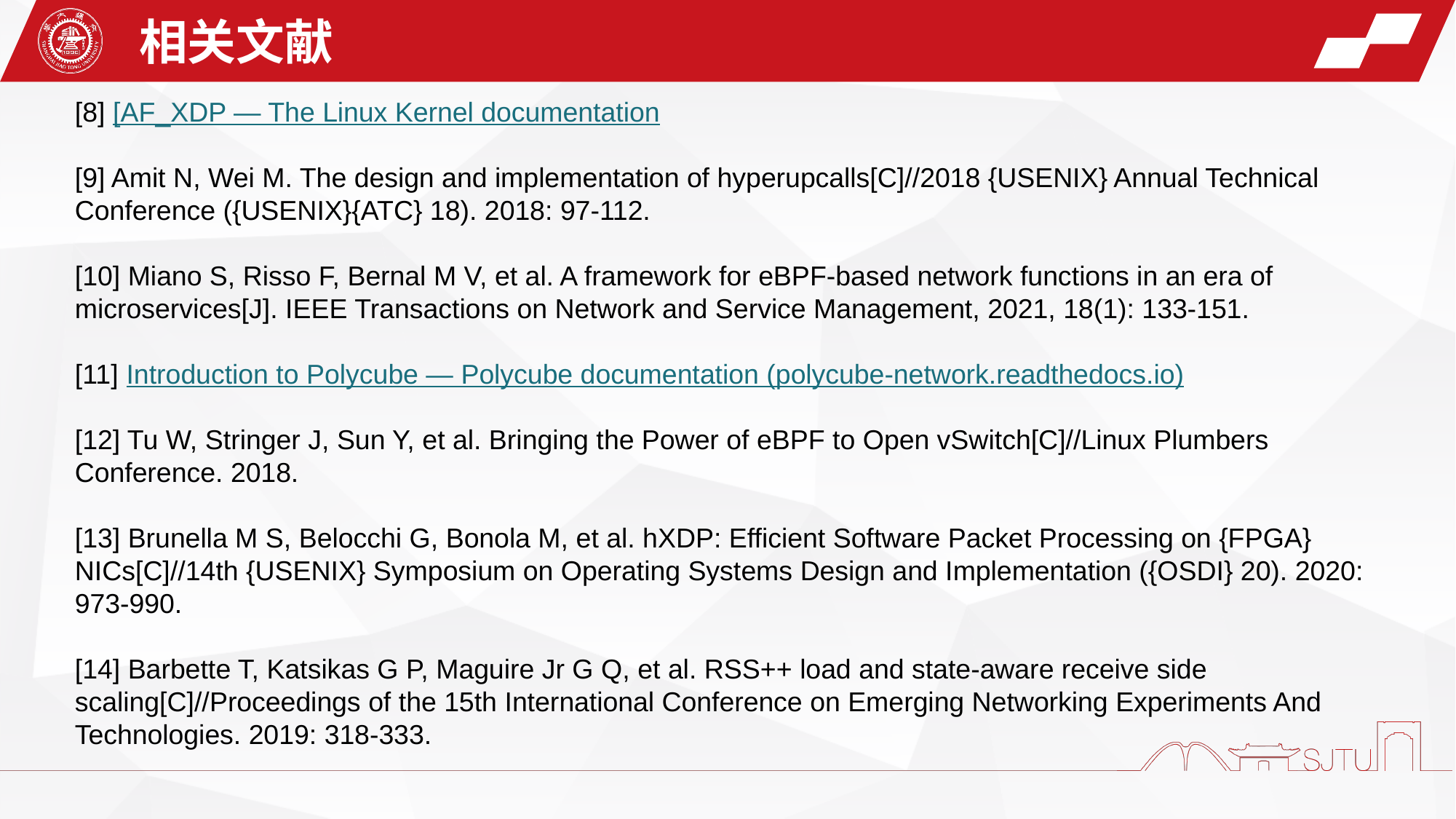

相关文献
[8] [AF_XDP — The Linux Kernel documentation

[9] Amit N, Wei M. The design and implementation of hyperupcalls[C]//2018 {USENIX} Annual Technical Conference ({USENIX}{ATC} 18). 2018: 97-112.

[10] Miano S, Risso F, Bernal M V, et al. A framework for eBPF-based network functions in an era of microservices[J]. IEEE Transactions on Network and Service Management, 2021, 18(1): 133-151.

[11] Introduction to Polycube — Polycube documentation (polycube-network.readthedocs.io)

[12] Tu W, Stringer J, Sun Y, et al. Bringing the Power of eBPF to Open vSwitch[C]//Linux Plumbers Conference. 2018.

[13] Brunella M S, Belocchi G, Bonola M, et al. hXDP: Efficient Software Packet Processing on {FPGA} NICs[C]//14th {USENIX} Symposium on Operating Systems Design and Implementation ({OSDI} 20). 2020: 973-990.

[14] Barbette T, Katsikas G P, Maguire Jr G Q, et al. RSS++ load and state-aware receive side scaling[C]//Proceedings of the 15th International Conference on Emerging Networking Experiments And Technologies. 2019: 318-333.